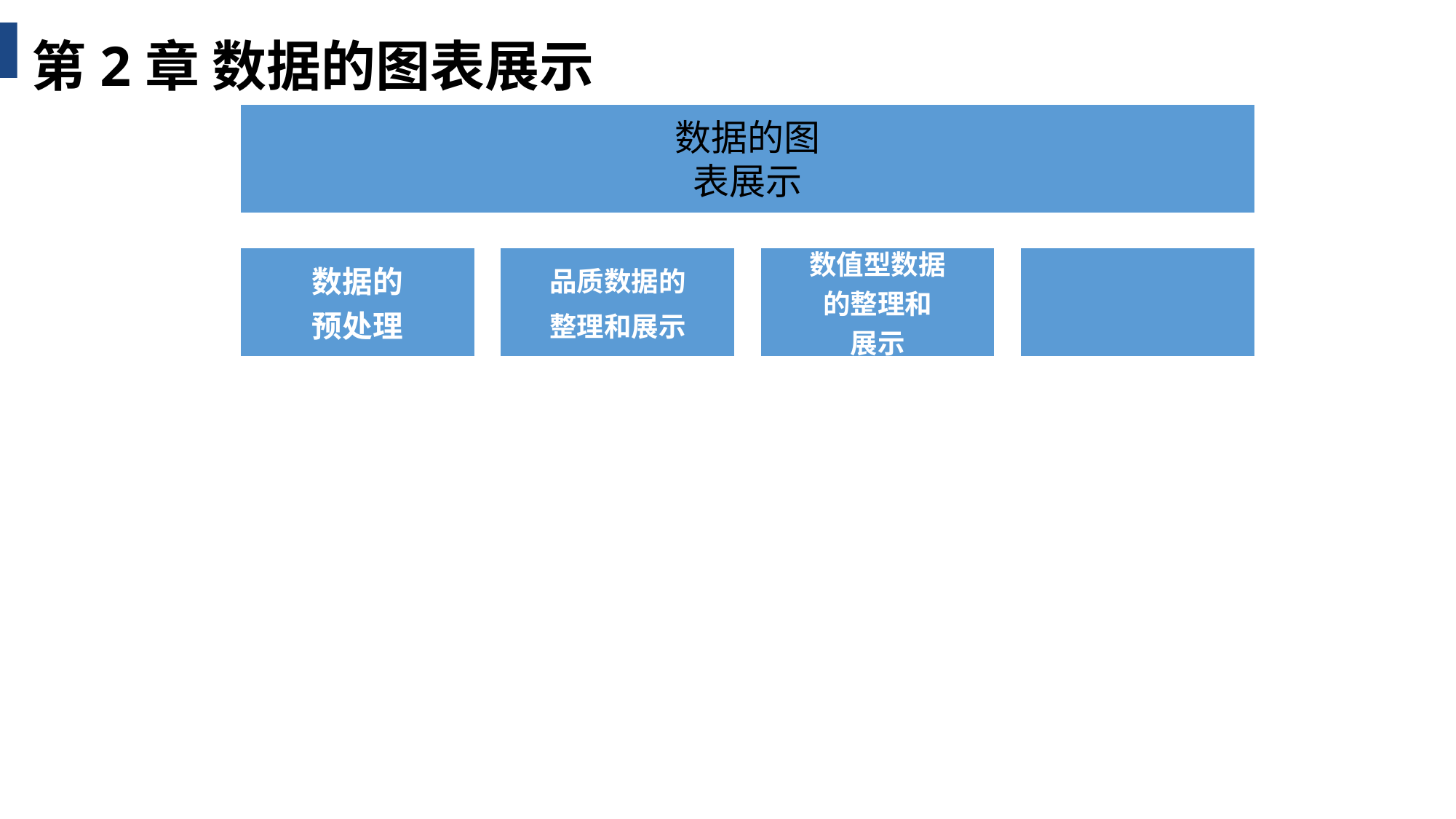

第2章 数据的图表展示
单击编辑标题
数据的图
表展示
数据的
预处理
品质数据的
整理和展示
数值型数据
的整理和
展示
单击编辑题